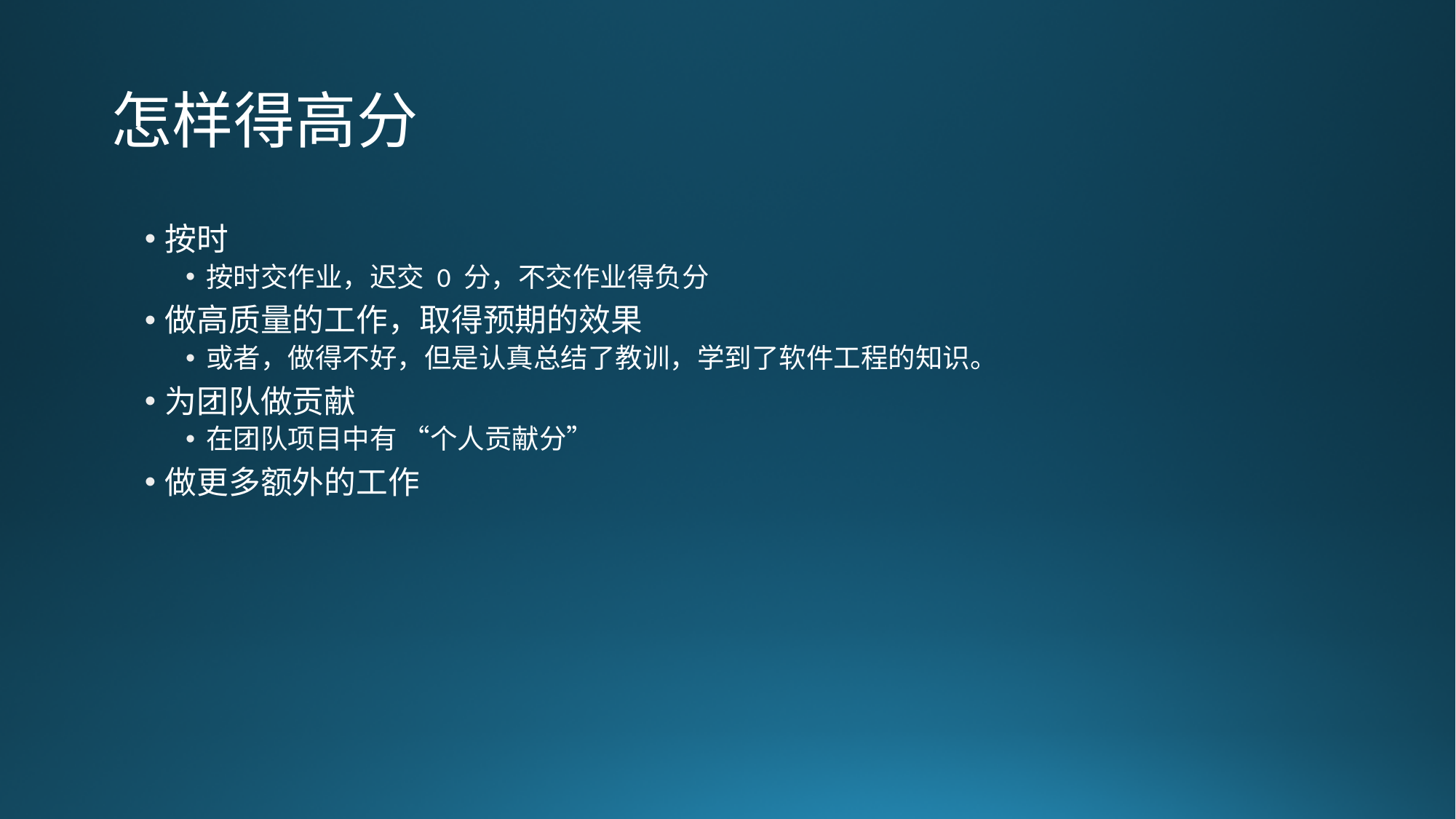

# 怎样得高分
按时
按时交作业，迟交 0 分，不交作业得负分
做高质量的工作，取得预期的效果
或者，做得不好，但是认真总结了教训，学到了软件工程的知识。
为团队做贡献
在团队项目中有 “个人贡献分”
做更多额外的工作